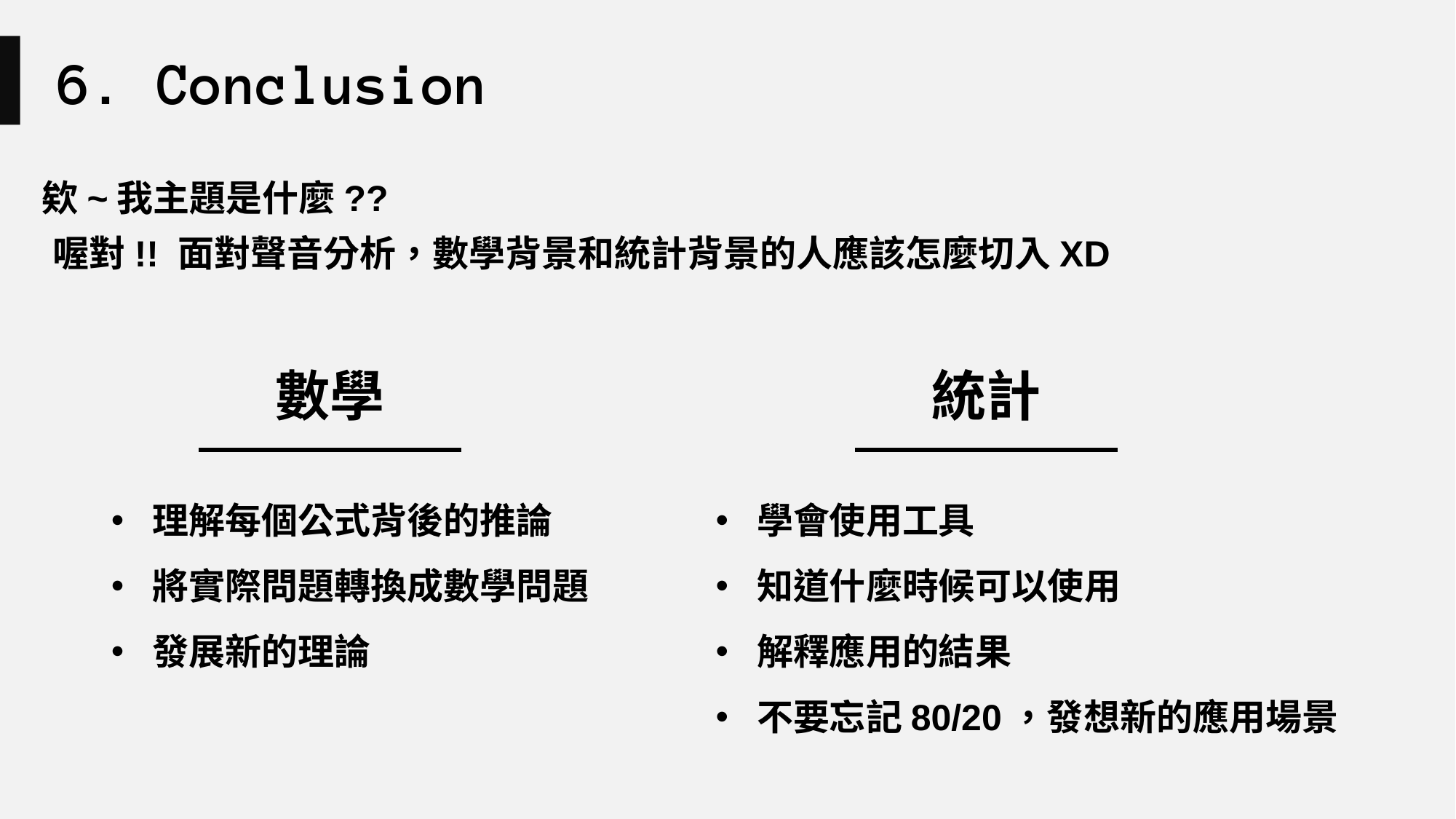

6. Conclusion
欸~我主題是什麼??
喔對!! 面對聲音分析，數學背景和統計背景的人應該怎麼切入XD
數學
統計
理解每個公式背後的推論
將實際問題轉換成數學問題
發展新的理論
學會使用工具
知道什麼時候可以使用
解釋應用的結果
不要忘記80/20，發想新的應用場景